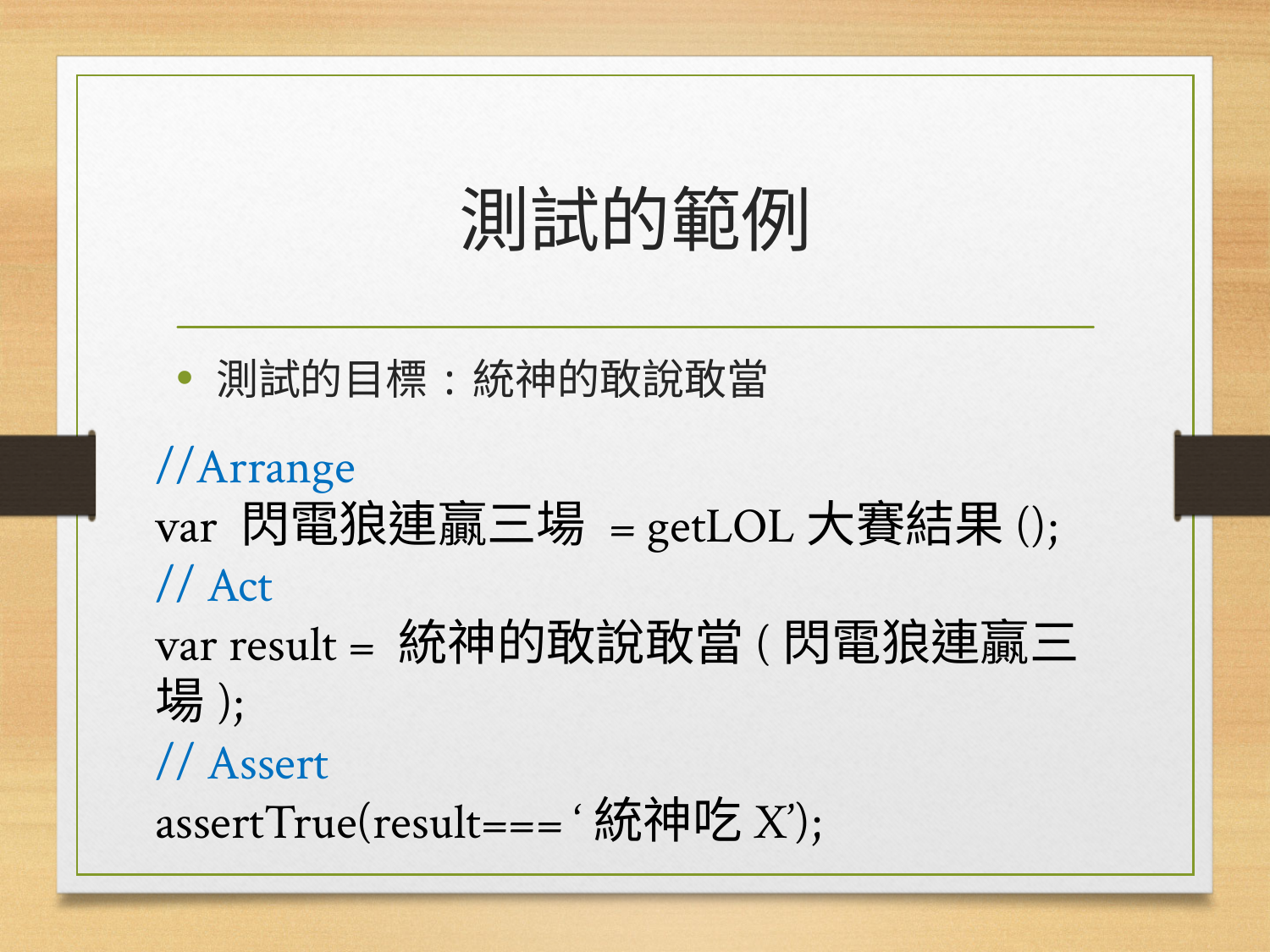

# 測試的範例
測試的目標:統神的敢說敢當
//Arrange
var 閃電狼連贏三場 = getLOL大賽結果();
// Act
var result = 統神的敢說敢當(閃電狼連贏三場);
// Assert
assertTrue(result=== ‘統神吃X’);